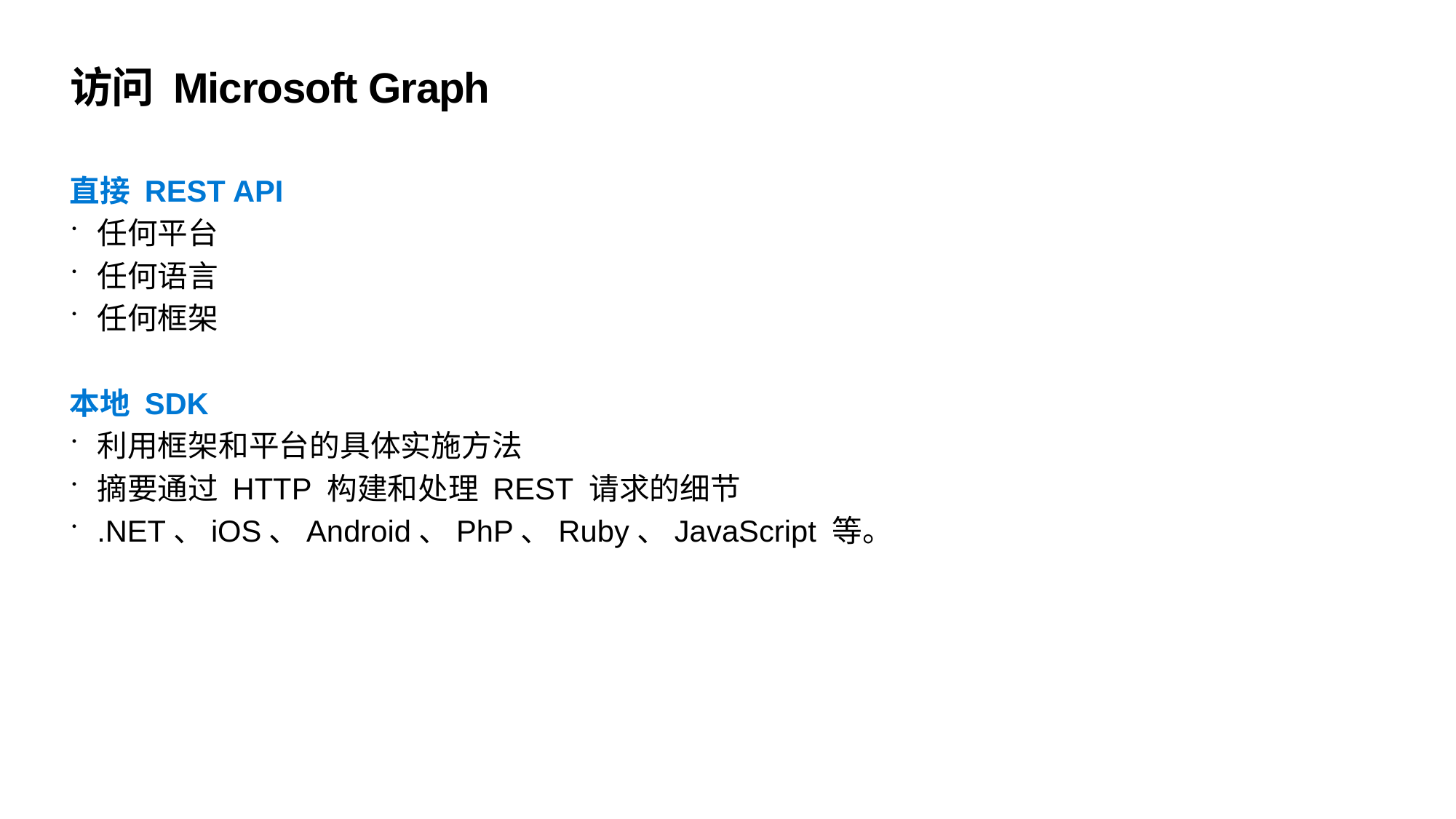

# 访问 Microsoft Graph
直接 REST API
任何平台
任何语言
任何框架

本地 SDK
利用框架和平台的具体实施方法
摘要通过 HTTP 构建和处理 REST 请求的细节
.NET、iOS、Android、PhP、Ruby、JavaScript 等。